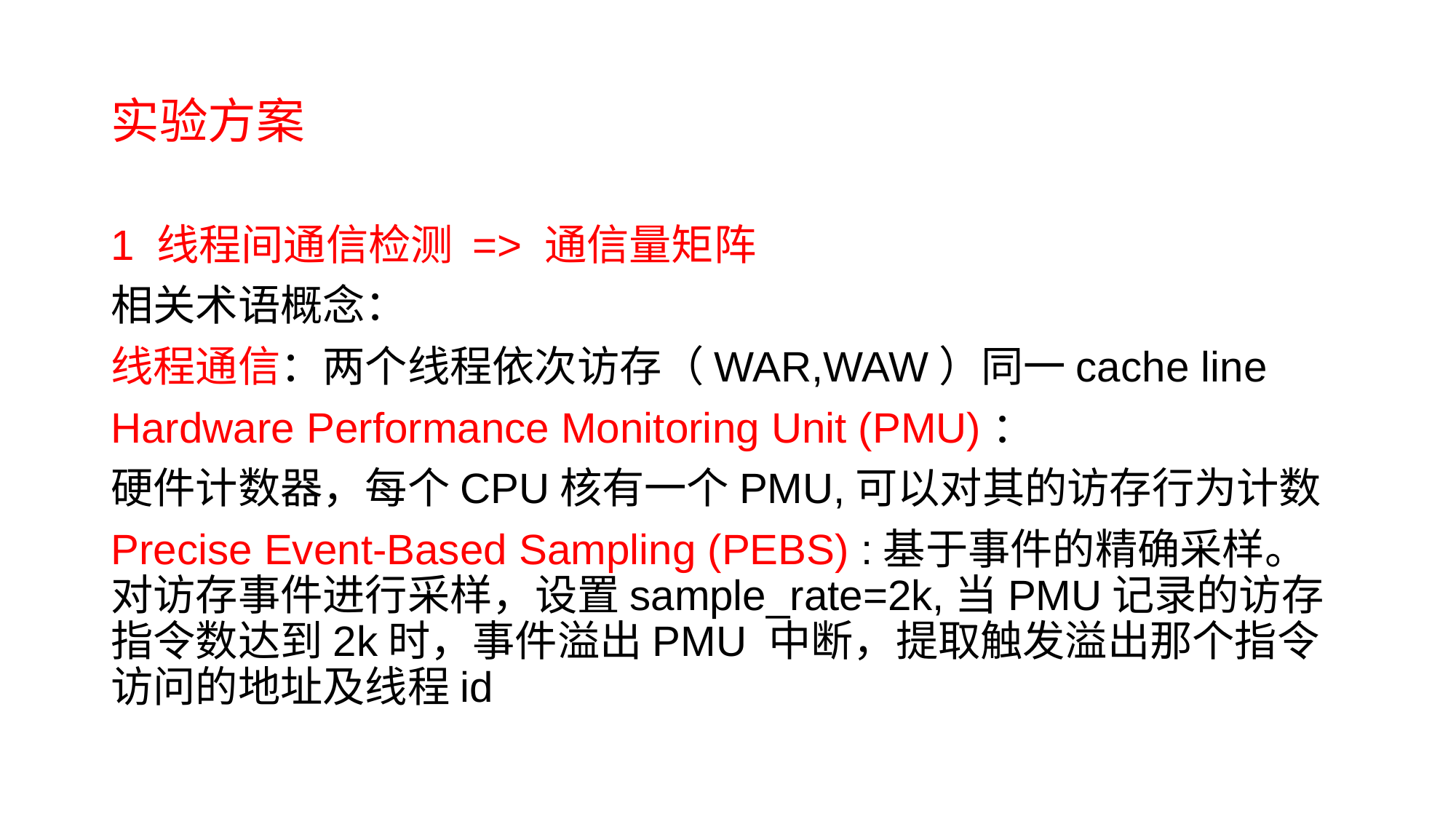

# 实验方案
1 线程间通信检测 => 通信量矩阵
相关术语概念：
线程通信：两个线程依次访存（WAR,WAW）同一cache line
Hardware Performance Monitoring Unit (PMU)：
硬件计数器，每个CPU核有一个PMU,可以对其的访存行为计数
Precise Event-Based Sampling (PEBS) :基于事件的精确采样。对访存事件进行采样，设置sample_rate=2k,当PMU记录的访存指令数达到2k时，事件溢出PMU 中断，提取触发溢出那个指令访问的地址及线程id